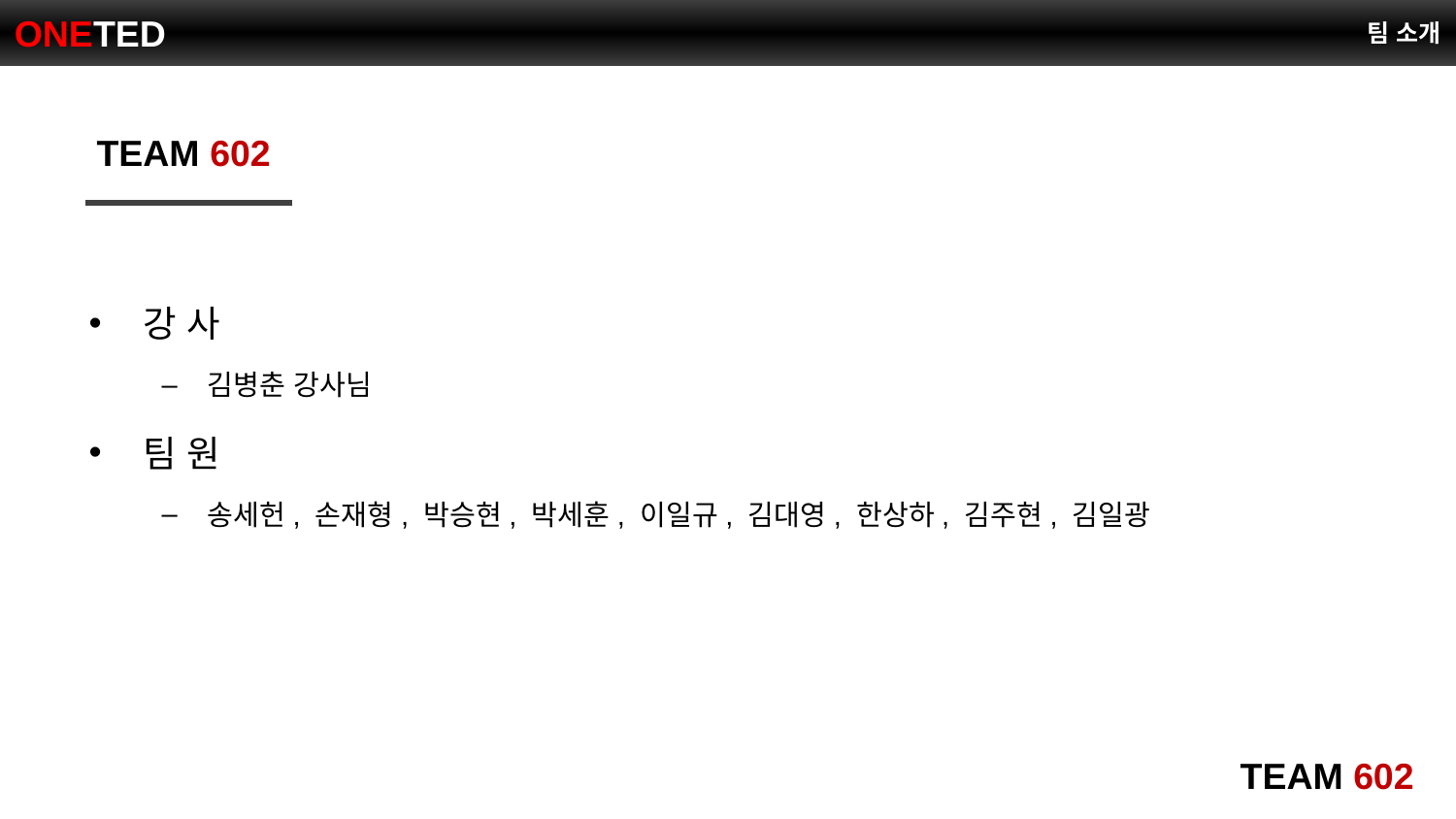

# 팀 소개
TEAM 602

강 사
김병춘 강사님
팀 원
송세헌, 손재형, 박승현, 박세훈, 이일규, 김대영, 한상하, 김주현, 김일광